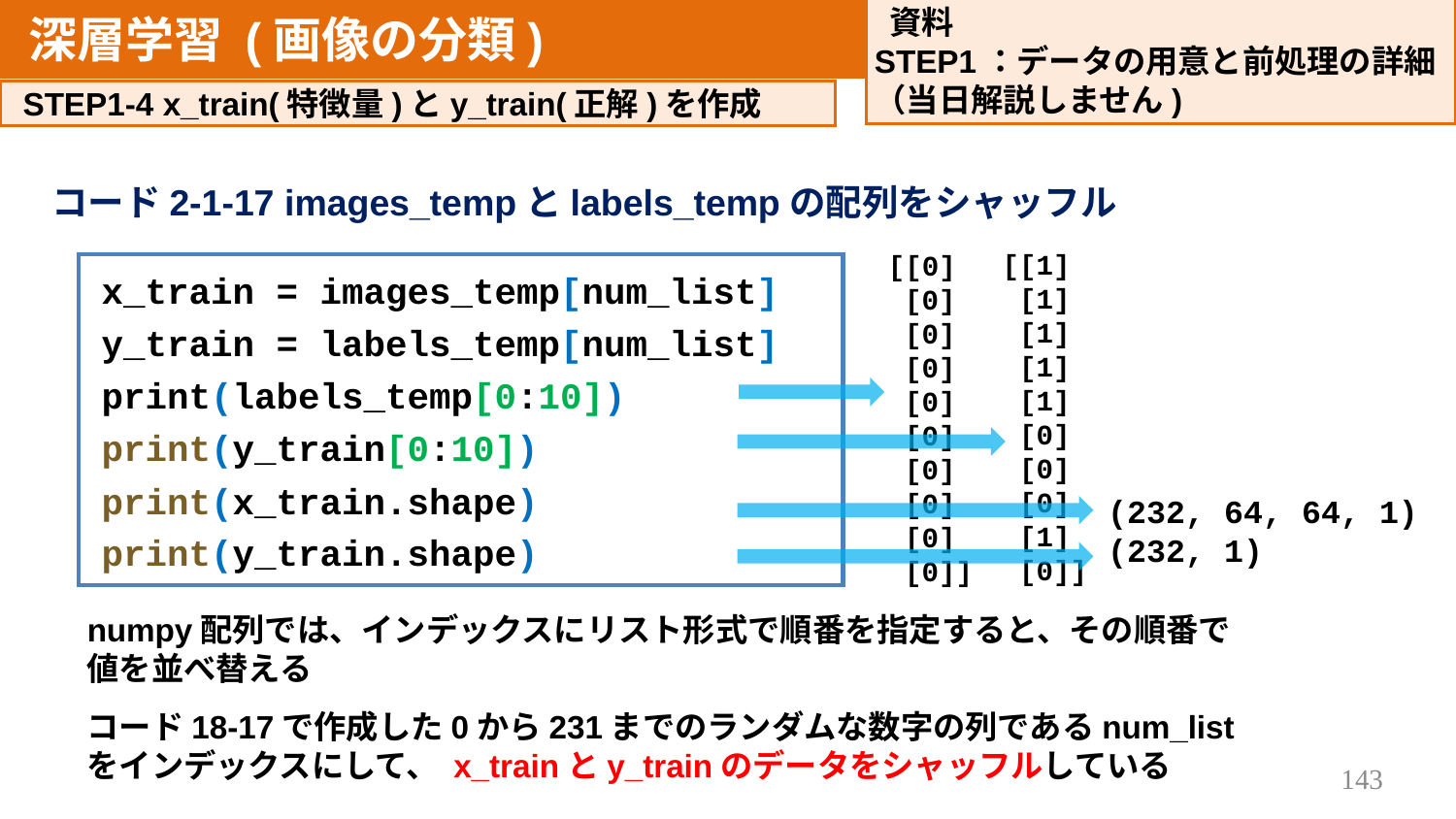

資料
STEP1：データの用意と前処理の詳細
（​当日解説しません)
深層学習 (画像の分類)
決定木分析
STEP1-4 x_train(特徴量)とy_train(正解)を作成
コード2-1-17 images_tempとlabels_tempの配列をシャッフル
[[1]
 [1]
 [1]
 [1]
 [1]
 [0]
 [0]
 [0]
 [1]
 [0]]

[[0]
 [0]
 [0]
 [0]
 [0]
 [0]
 [0]
 [0]
 [0]
 [0]]
x_train = images_temp[num_list]
y_train = labels_temp[num_list]
print(labels_temp[0:10])
print(y_train[0:10])
print(x_train.shape)
print(y_train.shape)

(232, 64, 64, 1)
(232, 1)
numpy配列では、インデックスにリスト形式で順番を指定すると、その順番で値を並べ替える

コード18-17で作成した0から231までのランダムな数字の列であるnum_listをインデックスにして、 x_trainとy_trainのデータをシャッフルしている
143